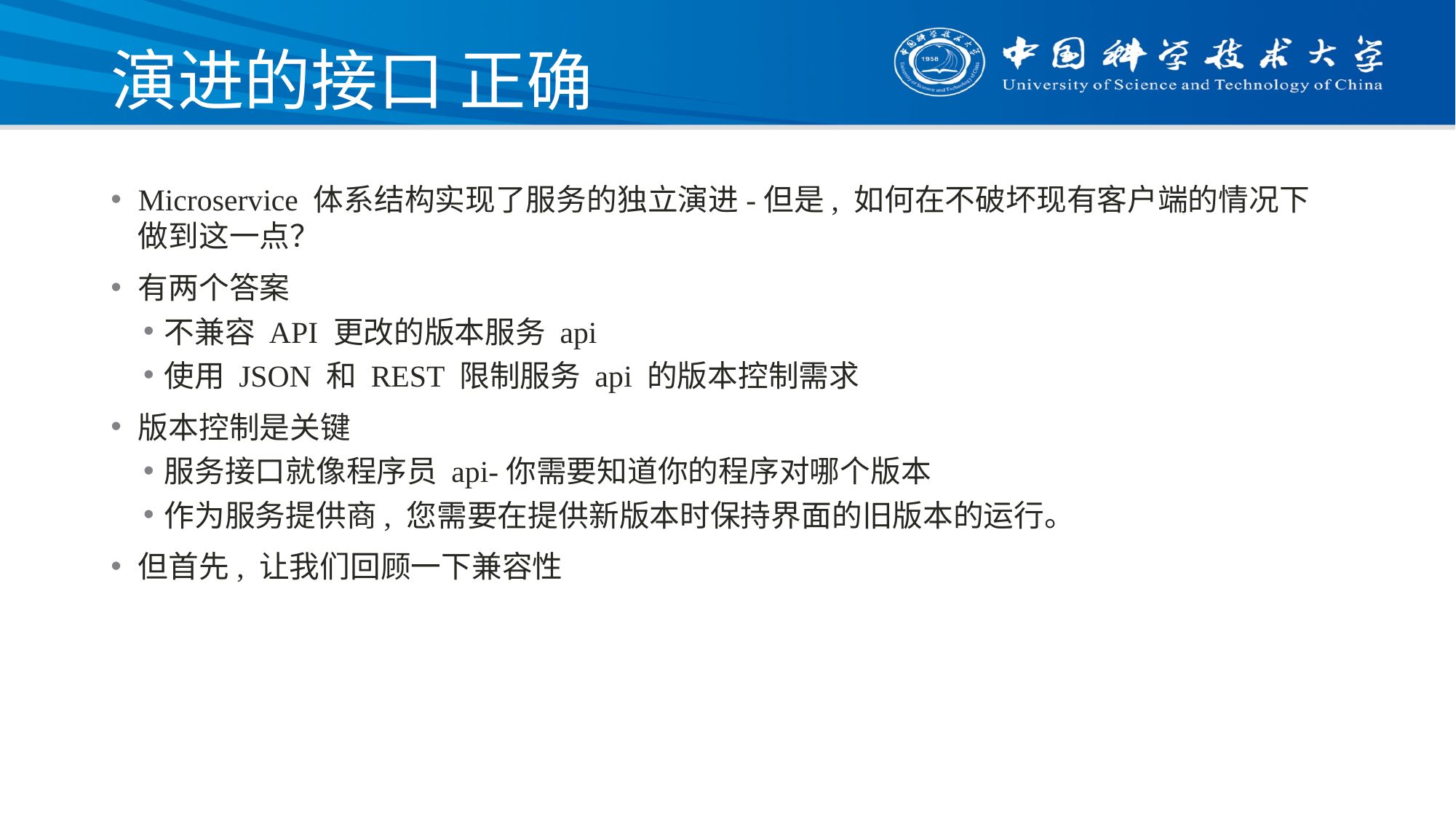

# 演进的接口 正确
Microservice 体系结构实现了服务的独立演进-但是, 如何在不破坏现有客户端的情况下做到这一点？
有两个答案
不兼容 API 更改的版本服务 api
使用 JSON 和 REST 限制服务 api 的版本控制需求
版本控制是关键
服务接口就像程序员 api-你需要知道你的程序对哪个版本
作为服务提供商, 您需要在提供新版本时保持界面的旧版本的运行。
但首先, 让我们回顾一下兼容性